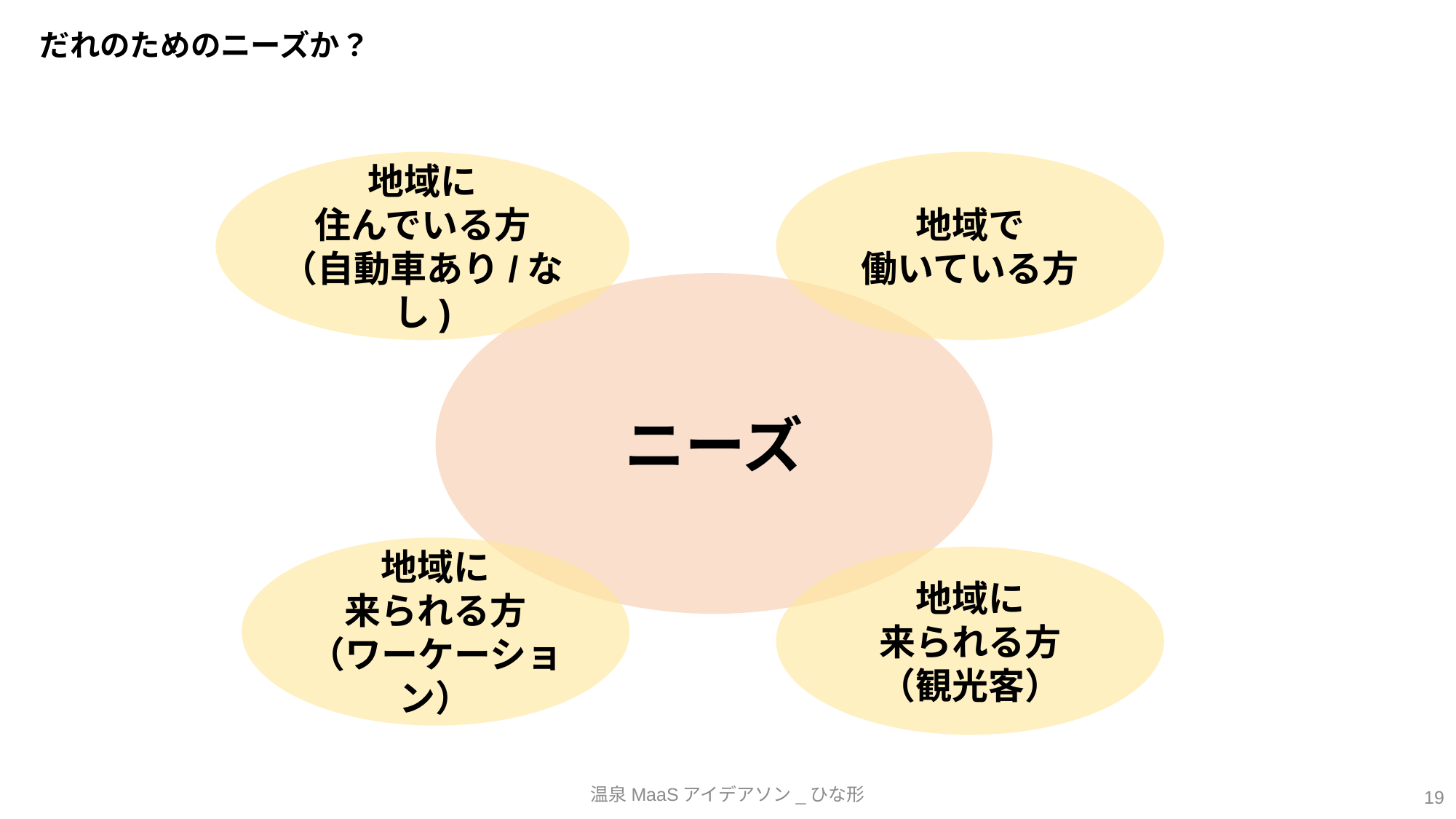

# だれのためのニーズか？
地域に
住んでいる方
（自動車あり/なし)
地域で
働いている方
ニーズ
地域に
来られる方
（ワーケーション）
地域に
来られる方
（観光客）
温泉MaaSアイデアソン_ひな形
19